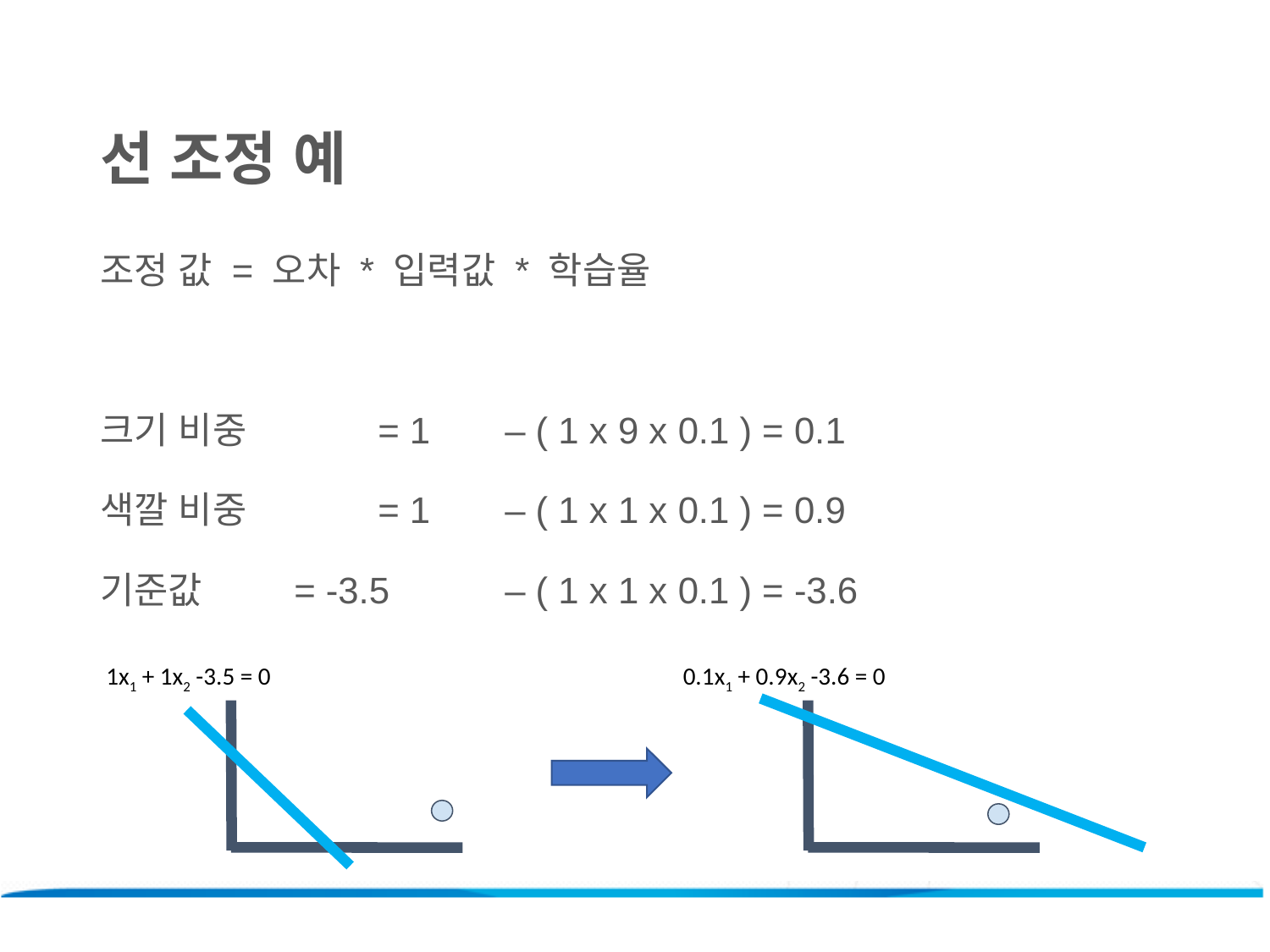

선 조정 예
조정 값 = 오차 * 입력값 * 학습율

크기 비중 	= 1 	– ( 1 x 9 x 0.1 ) = 0.1

색깔 비중 	= 1     	– ( 1 x 1 x 0.1 ) = 0.9

기준값        = -3.5 	– ( 1 x 1 x 0.1 ) = -3.6

1x1 + 1x2 -3.5 = 0
0.1x1 + 0.9x2 -3.6 = 0